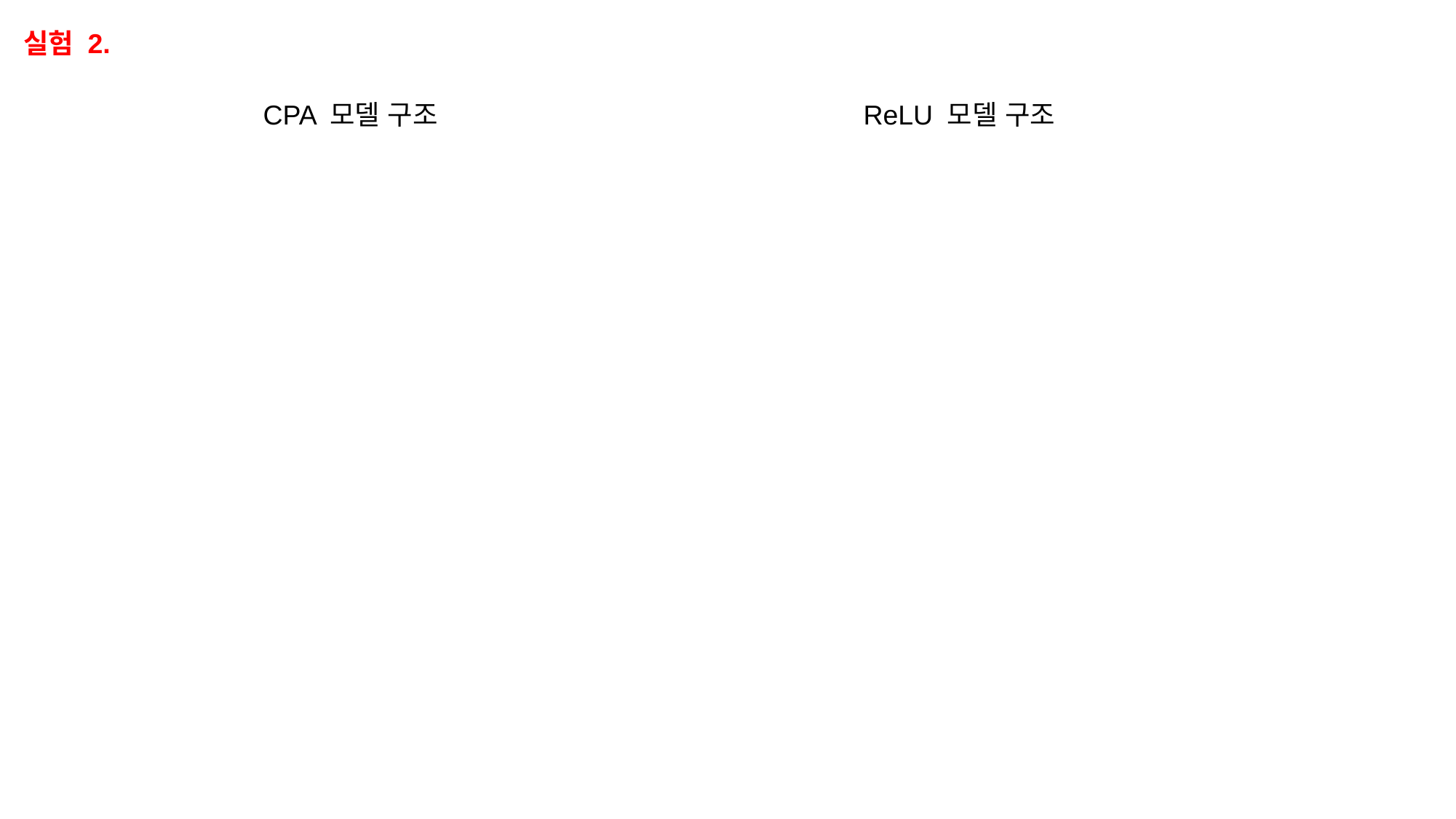

실험 2.
CPA 모델 구조
ReLU 모델 구조